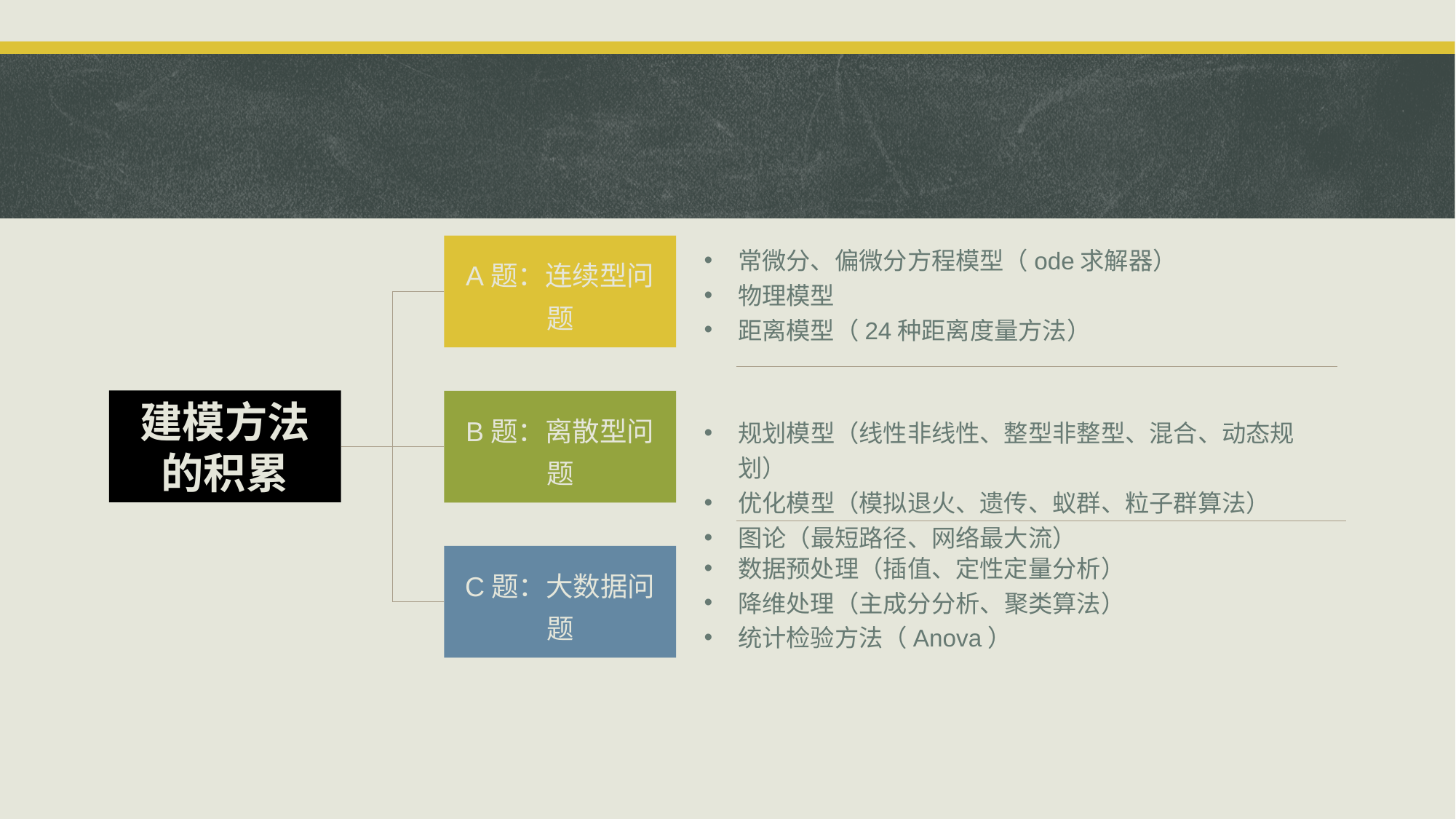

常微分、偏微分方程模型（ode求解器）
物理模型
距离模型（24种距离度量方法）
A题：连续型问题
建模方法的积累
B题：离散型问题
规划模型（线性非线性、整型非整型、混合、动态规划）
优化模型（模拟退火、遗传、蚁群、粒子群算法）
图论（最短路径、网络最大流）
数据预处理（插值、定性定量分析）
降维处理（主成分分析、聚类算法）
统计检验方法（Anova）
C题：大数据问题